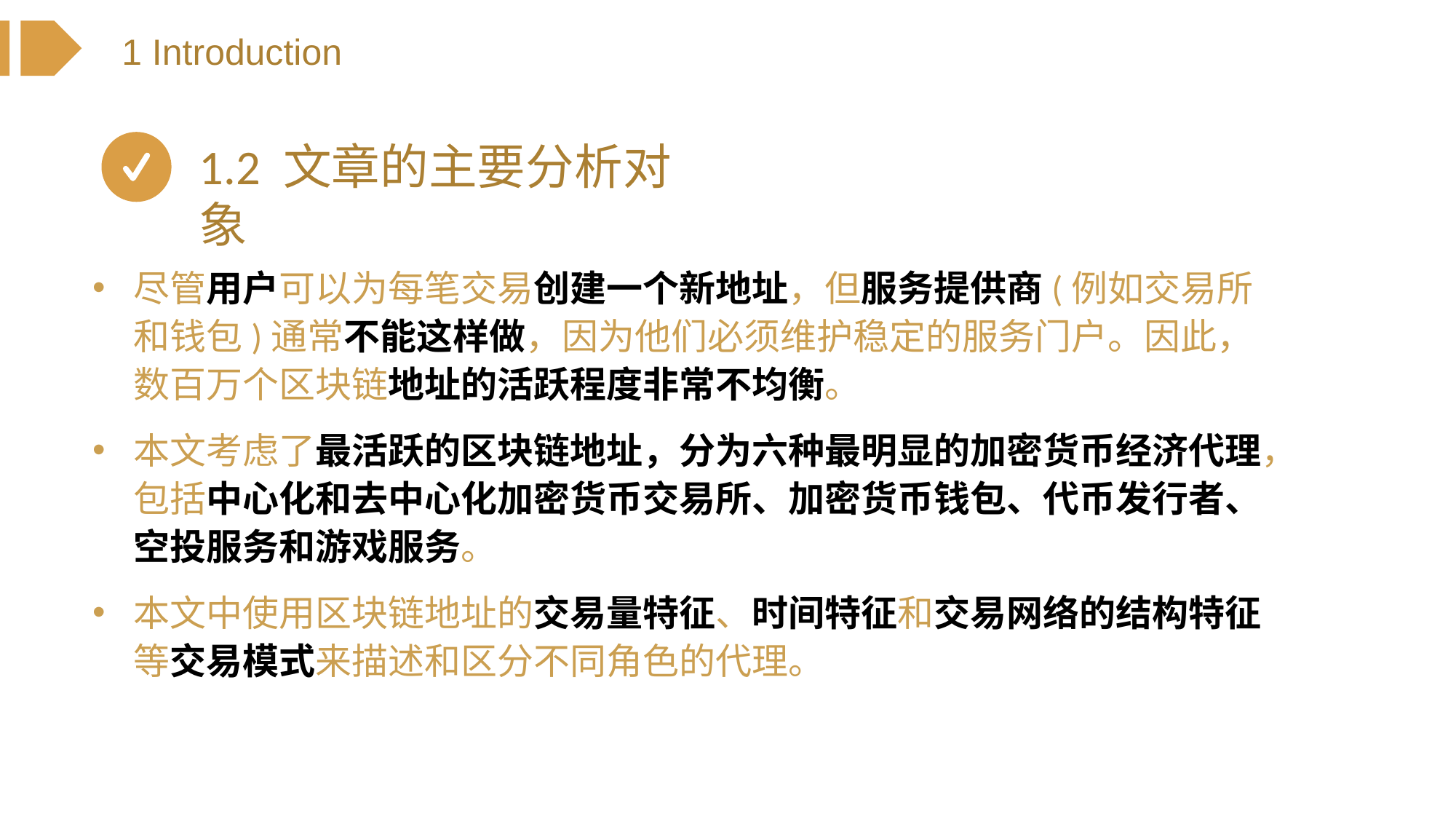

1 Introduction
1.2 文章的主要分析对象

尽管用户可以为每笔交易创建一个新地址，但服务提供商(例如交易所和钱包)通常不能这样做，因为他们必须维护稳定的服务门户。因此，数百万个区块链地址的活跃程度非常不均衡。
本文考虑了最活跃的区块链地址，分为六种最明显的加密货币经济代理，包括中心化和去中心化加密货币交易所、加密货币钱包、代币发行者、空投服务和游戏服务。
本文中使用区块链地址的交易量特征、时间特征和交易网络的结构特征等交易模式来描述和区分不同角色的代理。